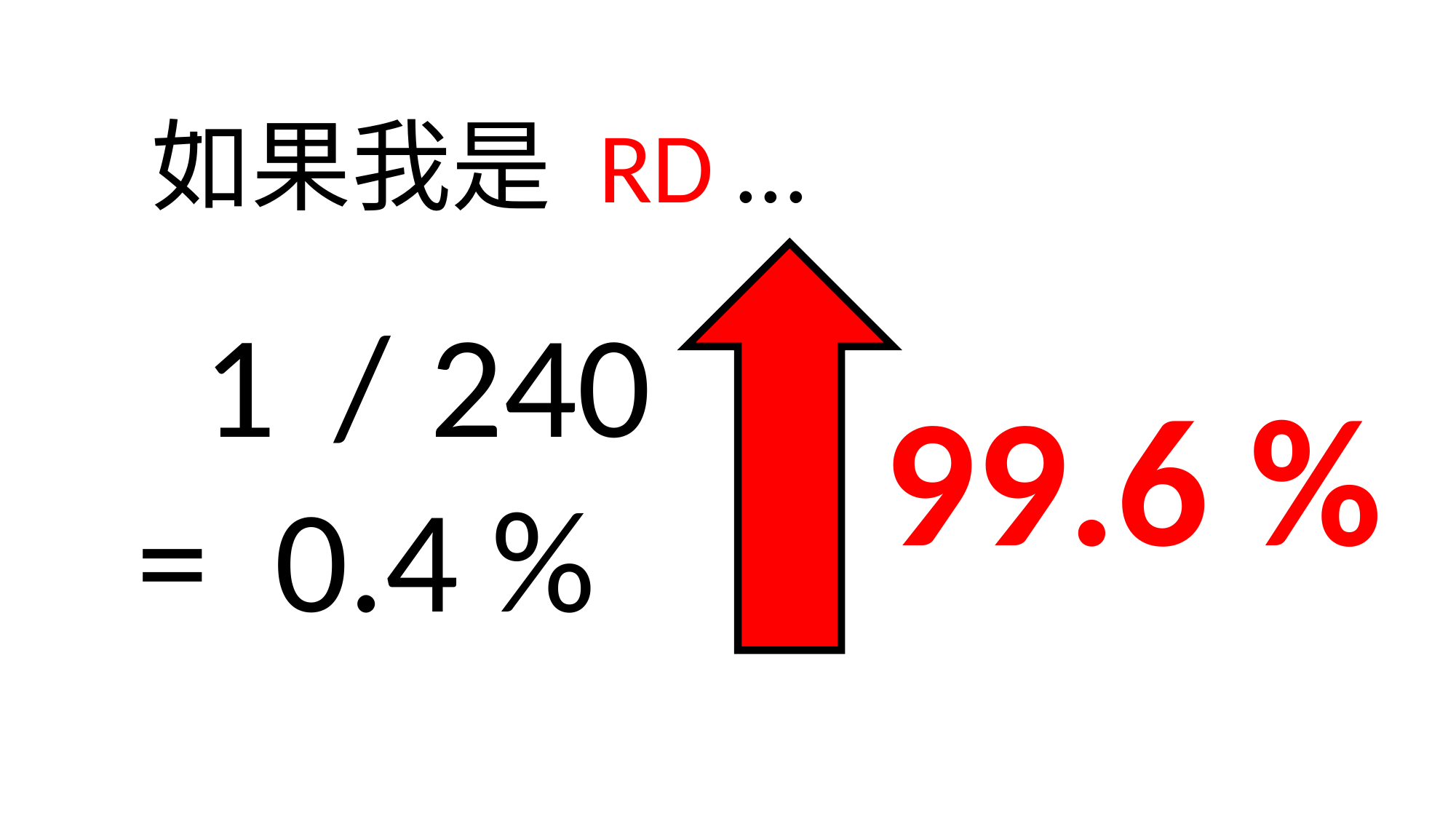

如果我是 RD …

      /
=  0.4 %
1
240
99.6 %